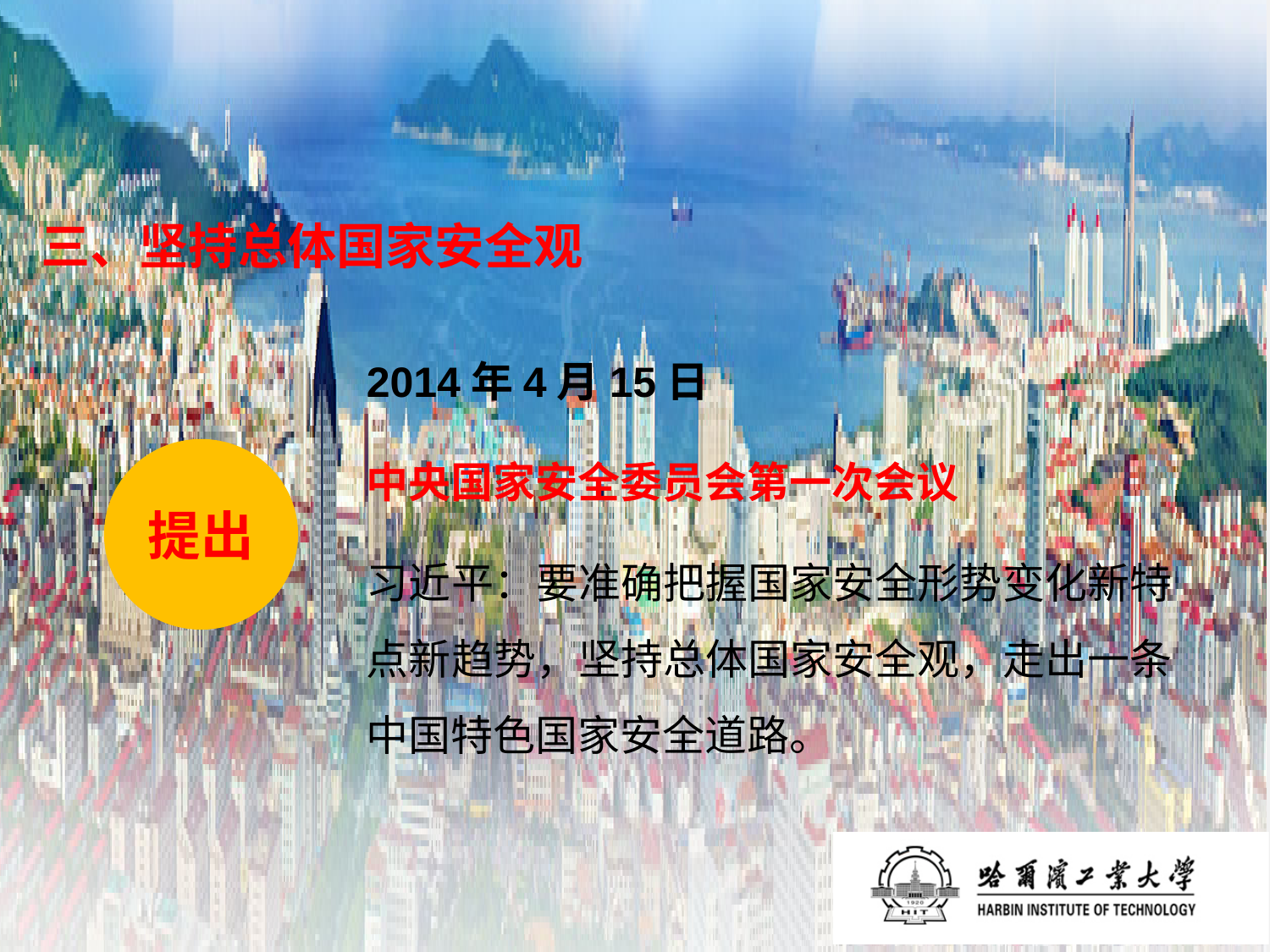

# 三、坚持总体国家安全观
2014年4月15日
中央国家安全委员会第一次会议
习近平：要准确把握国家安全形势变化新特点新趋势，坚持总体国家安全观，走出一条中国特色国家安全道路。
提出